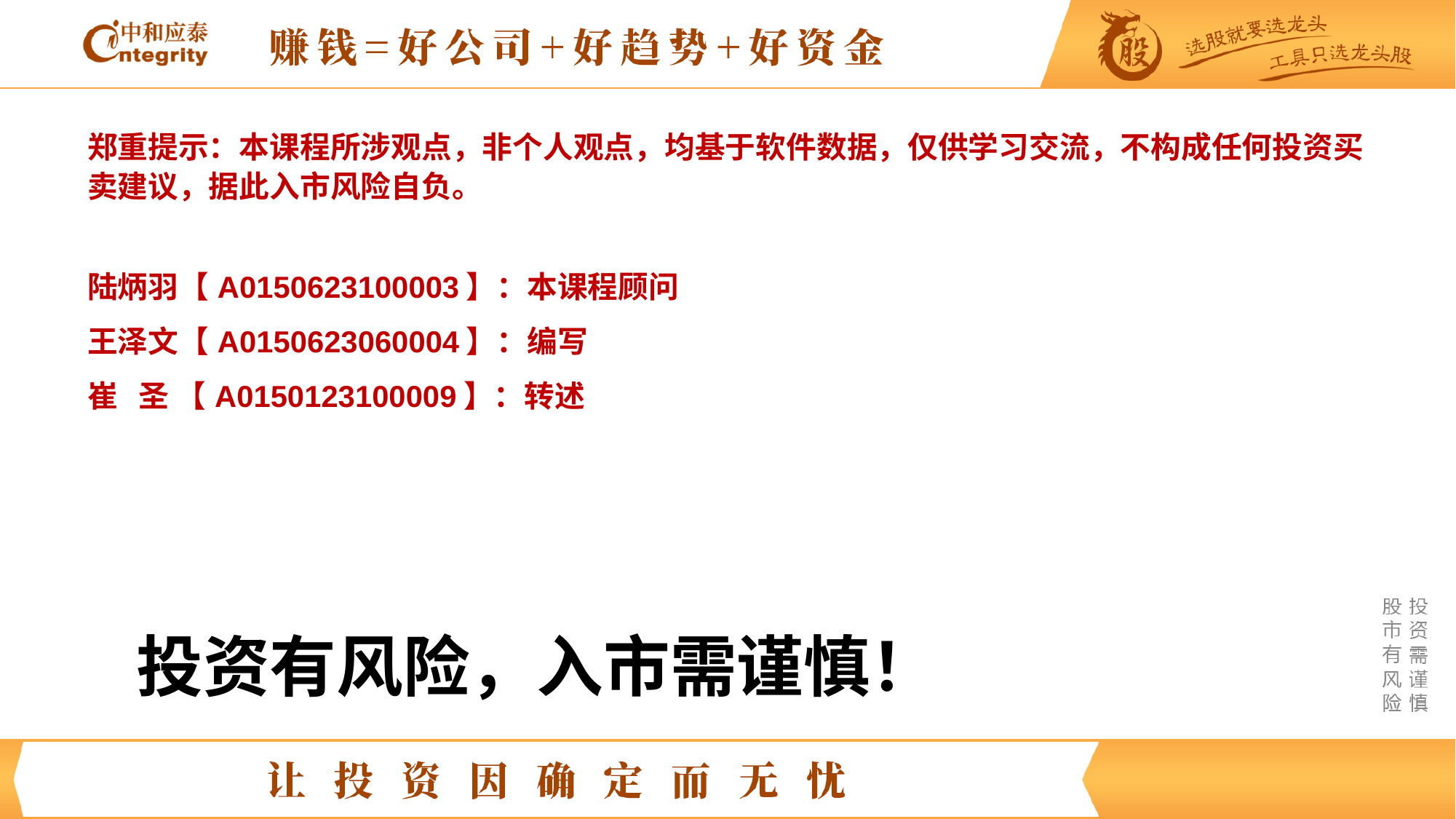

郑重提示：本课程所涉观点，非个人观点，均基于软件数据，仅供学习交流，不构成任何投资买卖建议，据此入市风险自负。

陆炳羽【A0150623100003】：本课程顾问
王泽文【A0150623060004】：编写
崔   圣 【A0150123100009】：转述
# 投资有风险，入市需谨慎！